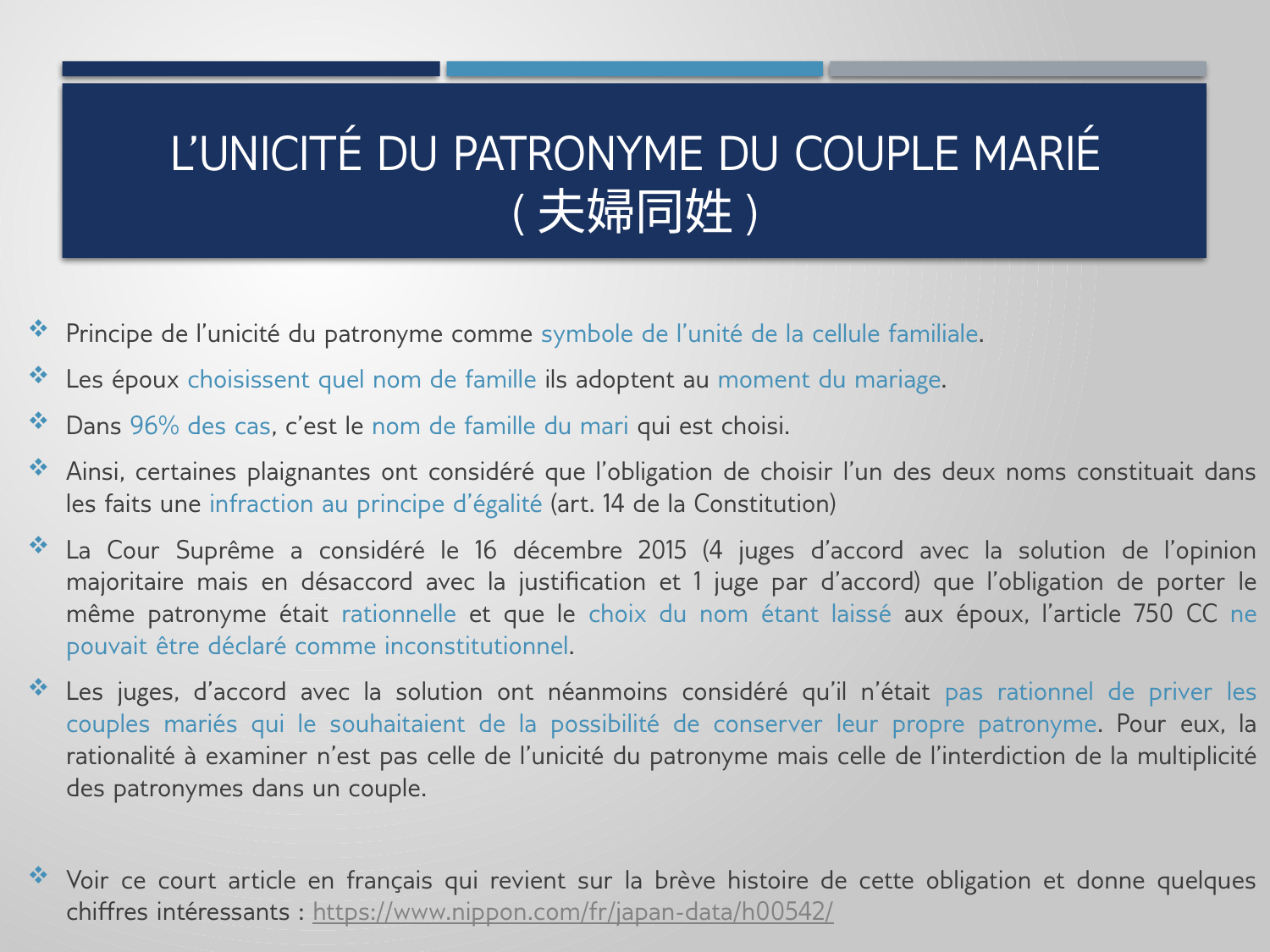

# L’unicité du patronyme du couple marié (夫婦同姓)
Principe de l’unicité du patronyme comme symbole de l’unité de la cellule familiale.
Les époux choisissent quel nom de famille ils adoptent au moment du mariage.
Dans 96% des cas, c’est le nom de famille du mari qui est choisi.
Ainsi, certaines plaignantes ont considéré que l’obligation de choisir l’un des deux noms constituait dans les faits une infraction au principe d’égalité (art. 14 de la Constitution)
La Cour Suprême a considéré le 16 décembre 2015 (4 juges d’accord avec la solution de l’opinion majoritaire mais en désaccord avec la justification et 1 juge par d’accord) que l’obligation de porter le même patronyme était rationnelle et que le choix du nom étant laissé aux époux, l’article 750 CC ne pouvait être déclaré comme inconstitutionnel.
Les juges, d’accord avec la solution ont néanmoins considéré qu’il n’était pas rationnel de priver les couples mariés qui le souhaitaient de la possibilité de conserver leur propre patronyme. Pour eux, la rationalité à examiner n’est pas celle de l’unicité du patronyme mais celle de l’interdiction de la multiplicité des patronymes dans un couple.

Voir ce court article en français qui revient sur la brève histoire de cette obligation et donne quelques chiffres intéressants : https://www.nippon.com/fr/japan-data/h00542/